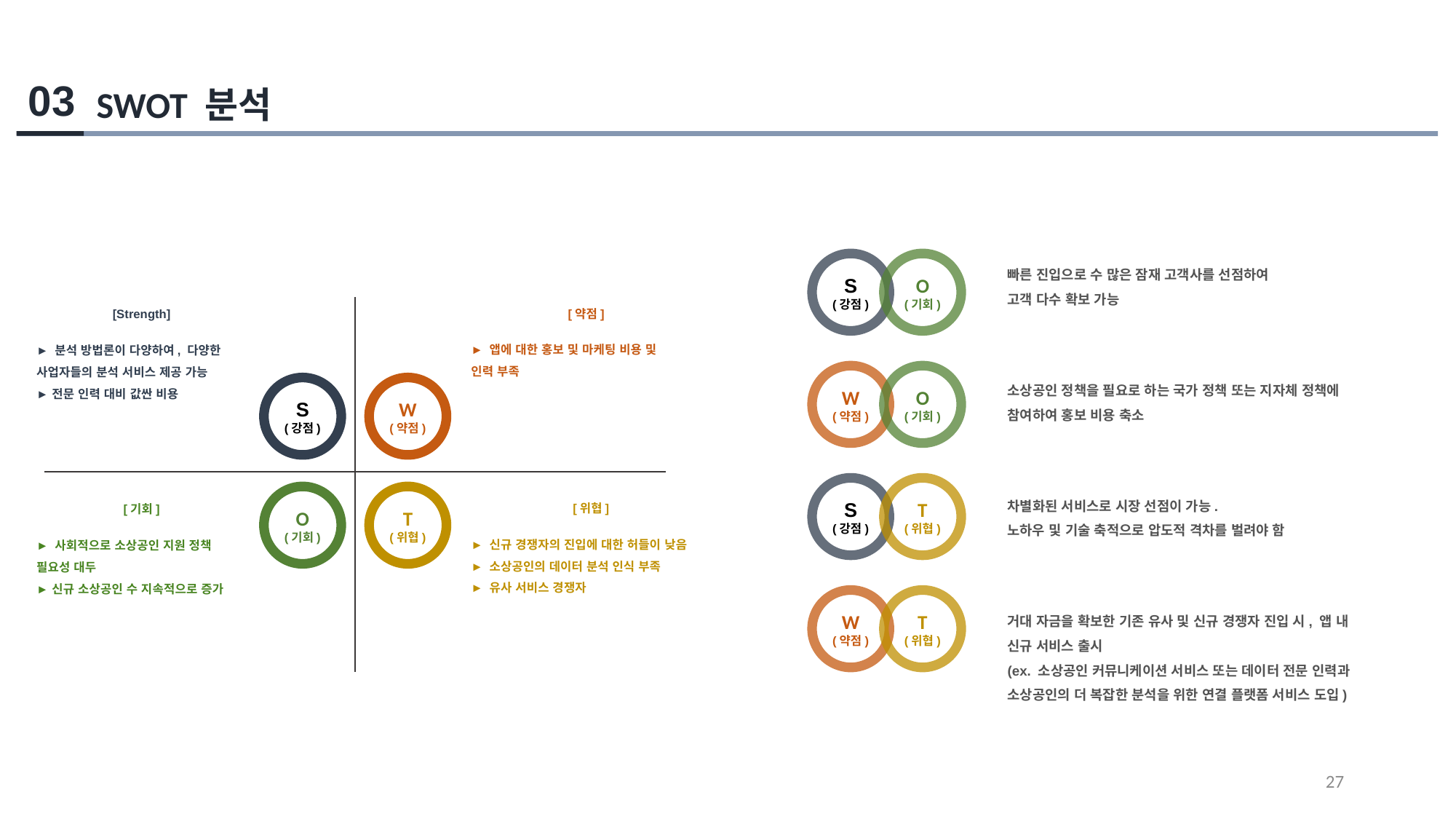

03
SWOT 분석

S
(강점)
O
(기회)
빠른 진입으로 수 많은 잠재 고객사를 선점하여
고객 다수 확보 가능
[약점]
► 앱에 대한 홍보 및 마케팅 비용 및
인력 부족
[Strength]
► 분석 방법론이 다양하여, 다양한 사업자들의 분석 서비스 제공 가능
► 전문 인력 대비 값싼 비용
O
(기회)
W
(약점)
소상공인 정책을 필요로 하는 국가 정책 또는 지자체 정책에 참여하여 홍보 비용 축소
W
(약점)
S
(강점)
T
(위협)
S
(강점)
O
(기회)
T
(위협)
차별화된 서비스로 시장 선점이 가능.
노하우 및 기술 축적으로 압도적 격차를 벌려야 함
[위협]
► 신규 경쟁자의 진입에 대한 허들이 낮음
► 소상공인의 데이터 분석 인식 부족
► 유사 서비스 경쟁자
[기회]
► 사회적으로 소상공인 지원 정책 필요성 대두
► 신규 소상공인 수 지속적으로 증가
T
(위협)
W
(약점)
거대 자금을 확보한 기존 유사 및 신규 경쟁자 진입 시, 앱 내 신규 서비스 출시
(ex. 소상공인 커뮤니케이션 서비스 또는 데이터 전문 인력과 소상공인의 더 복잡한 분석을 위한 연결 플랫폼 서비스 도입)
27